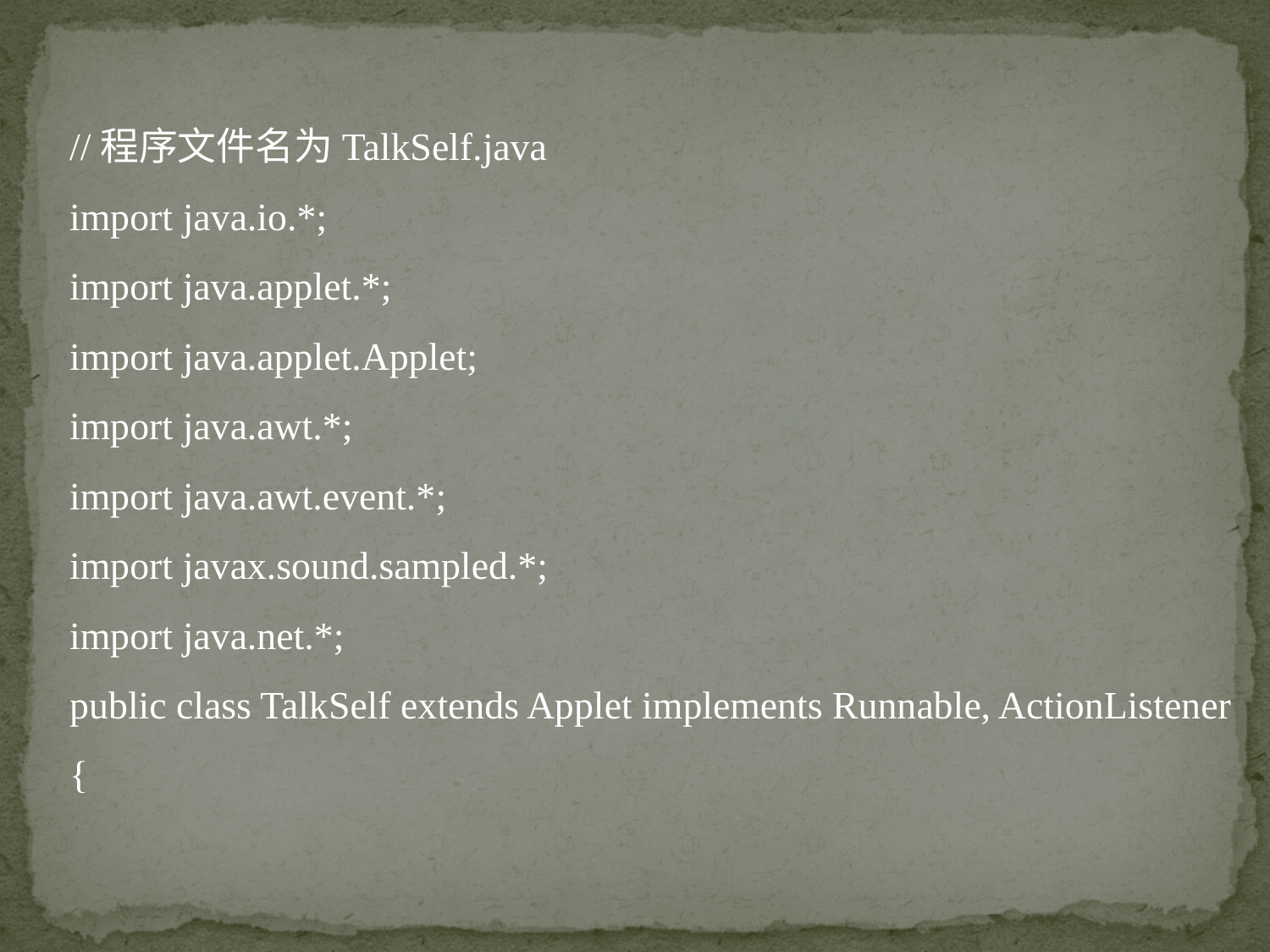

//程序文件名为TalkSelf.java
import java.io.*;
import java.applet.*;
import java.applet.Applet;
import java.awt.*;
import java.awt.event.*;
import javax.sound.sampled.*;
import java.net.*;
public class TalkSelf extends Applet implements Runnable, ActionListener
{